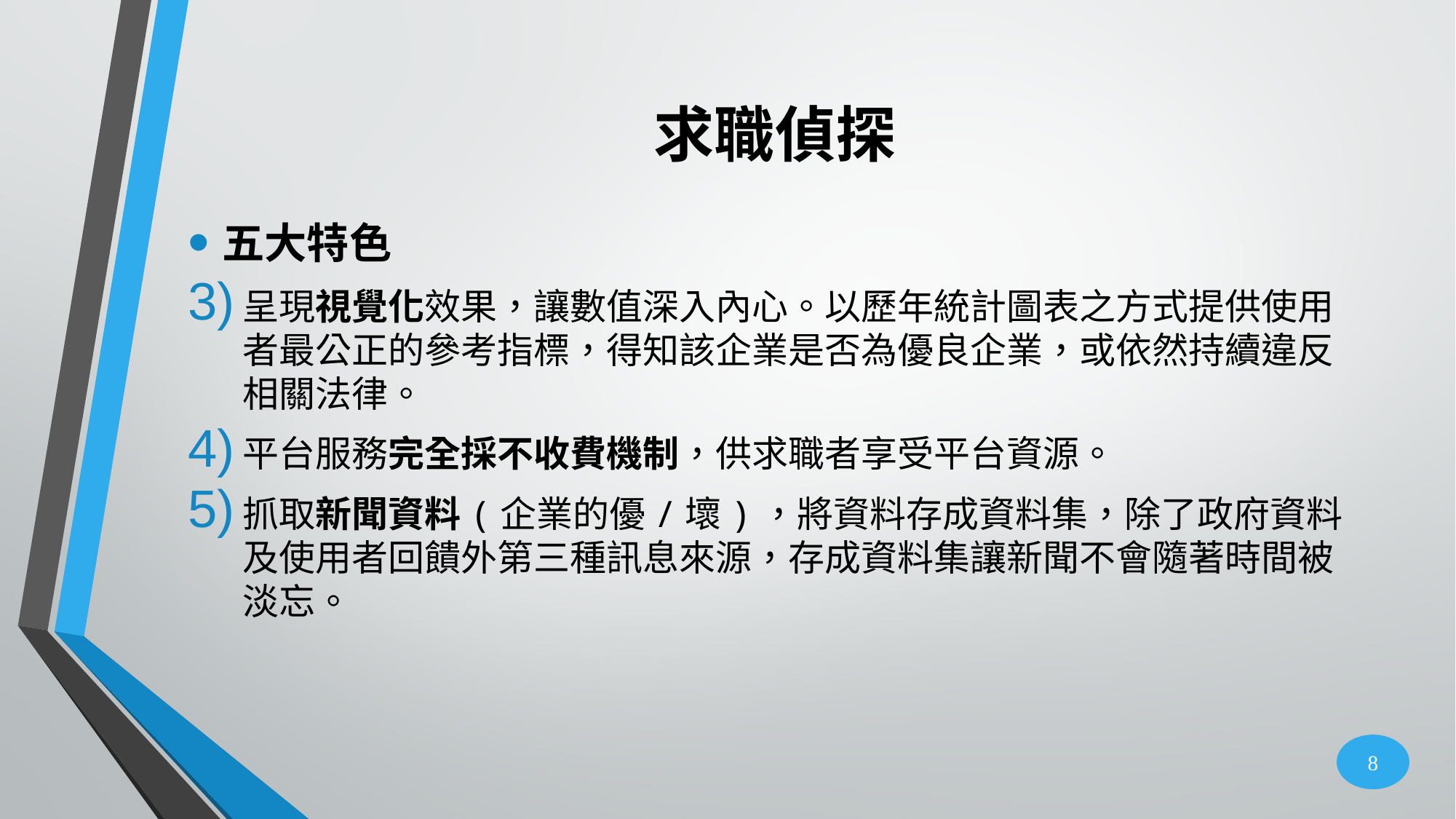

# 求職偵探
五大特色
呈現視覺化效果，讓數值深入內心。以歷年統計圖表之方式提供使用者最公正的參考指標，得知該企業是否為優良企業，或依然持續違反相關法律。
平台服務完全採不收費機制，供求職者享受平台資源。
抓取新聞資料(企業的優/壞)，將資料存成資料集，除了政府資料及使用者回饋外第三種訊息來源，存成資料集讓新聞不會隨著時間被淡忘。
8